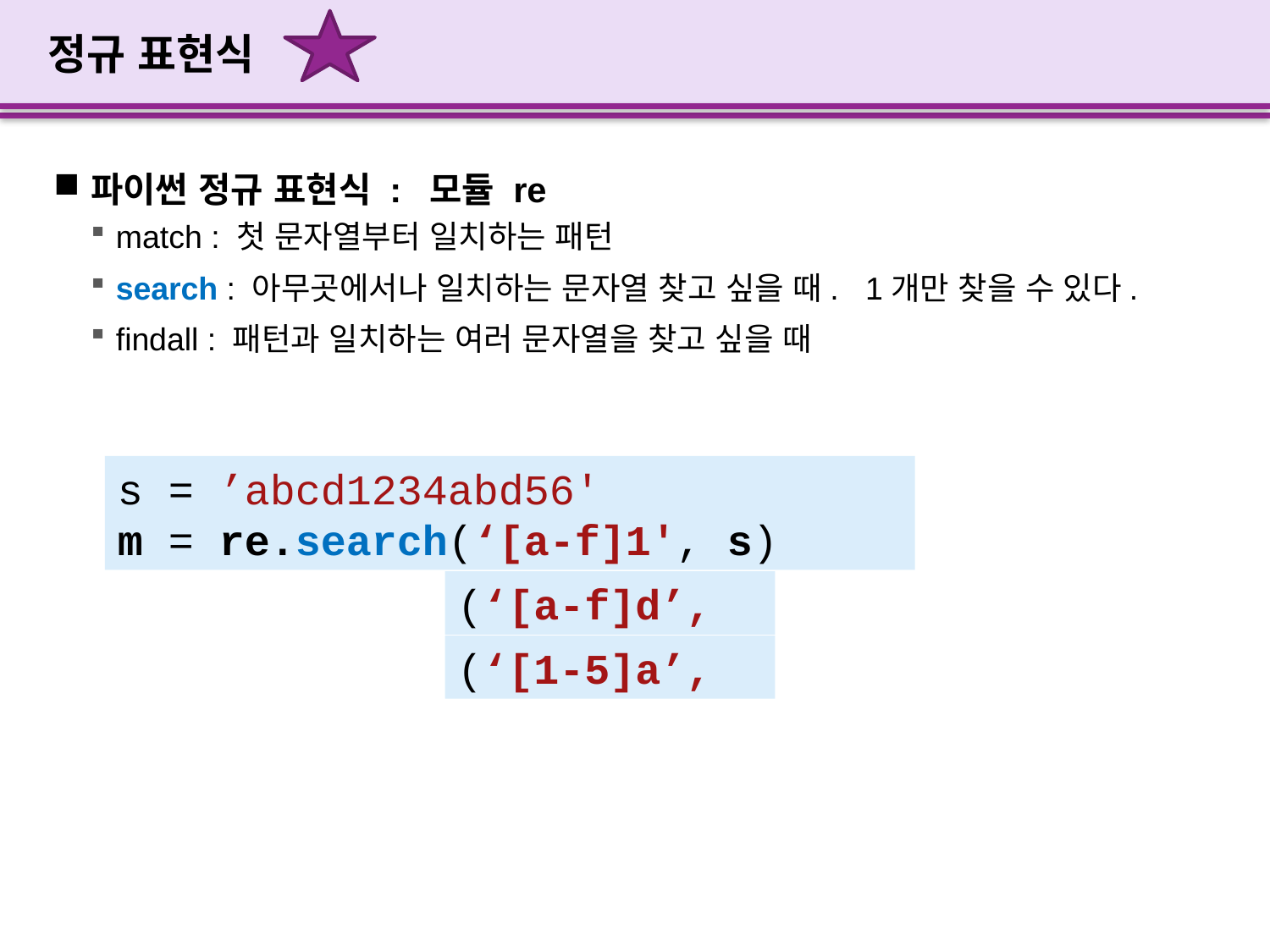

# 정규 표현식
파이썬 정규 표현식 :  모듈 re
match : 첫 문자열부터 일치하는 패턴
search : 아무곳에서나 일치하는 문자열 찾고 싶을 때.   1개만 찾을 수 있다.
findall : 패턴과 일치하는 여러 문자열을 찾고 싶을 때
s = ’abcd1234abd56'
m = re.search(‘[a-f]1', s)
(‘[a-f]d’,
(‘[1-5]a’,